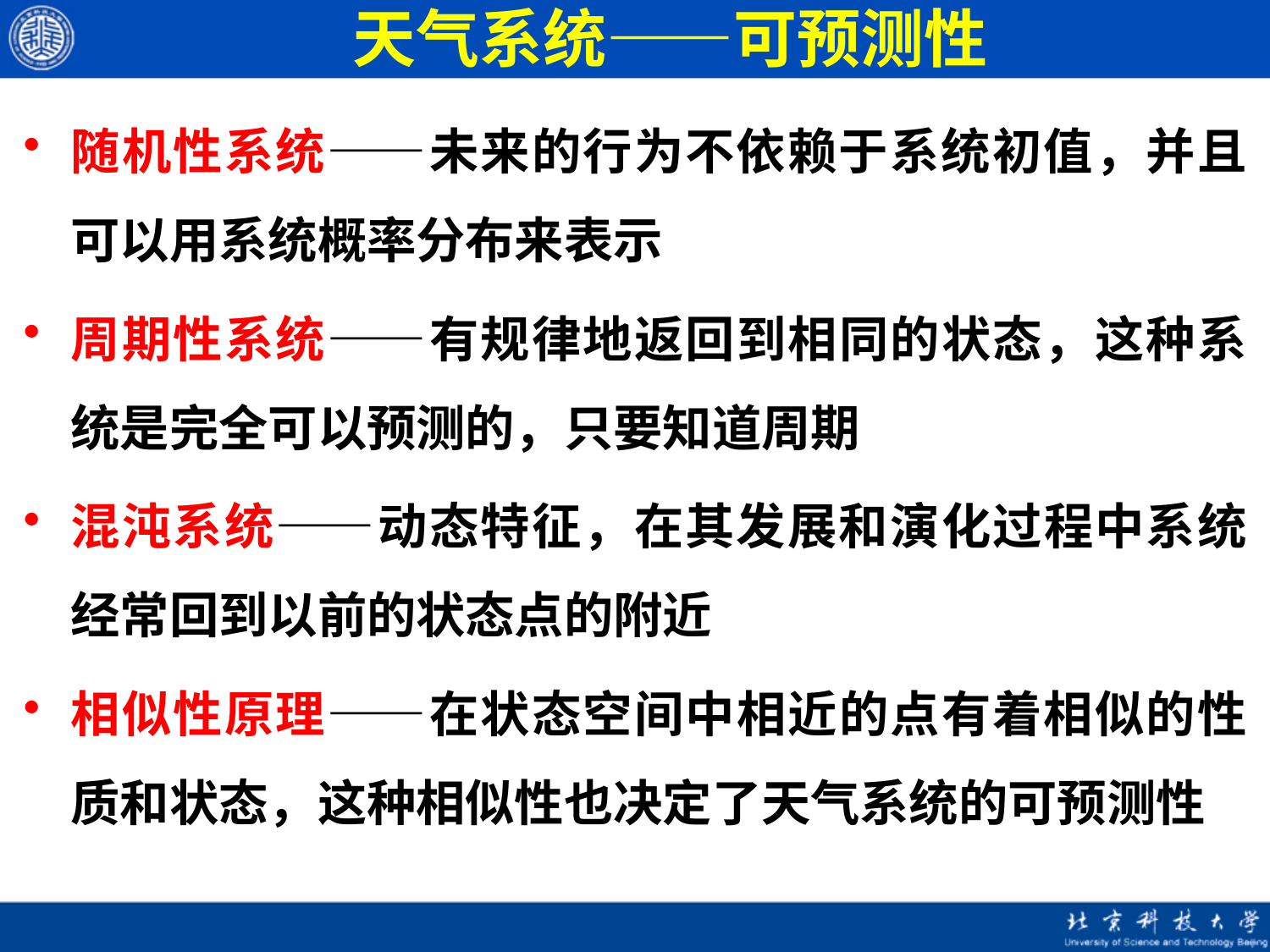

# 天气系统——可预测性
随机性系统——未来的行为不依赖于系统初值，并且可以用系统概率分布来表示
周期性系统——有规律地返回到相同的状态，这种系统是完全可以预测的，只要知道周期
混沌系统——动态特征，在其发展和演化过程中系统经常回到以前的状态点的附近
相似性原理——在状态空间中相近的点有着相似的性质和状态，这种相似性也决定了天气系统的可预测性